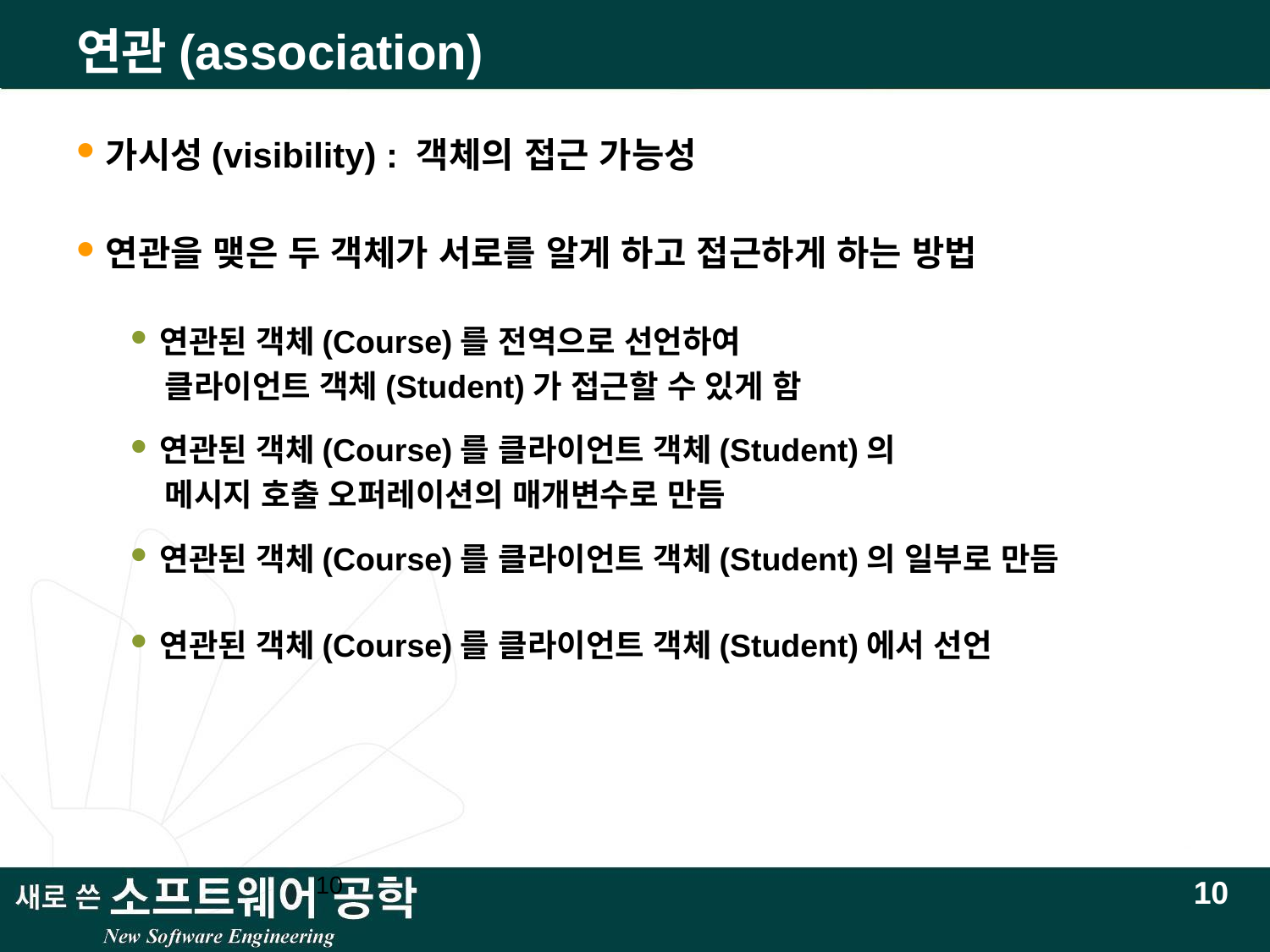

# 연관(association)
가시성(visibility) : 객체의 접근 가능성

연관을 맺은 두 객체가 서로를 알게 하고 접근하게 하는 방법

연관된 객체(Course)를 전역으로 선언하여
   클라이언트 객체(Student)가 접근할 수 있게 함

연관된 객체(Course)를 클라이언트 객체(Student)의
   메시지 호출 오퍼레이션의 매개변수로 만듬

연관된 객체(Course)를 클라이언트 객체(Student)의 일부로 만듬

연관된 객체(Course)를 클라이언트 객체(Student)에서 선언
10